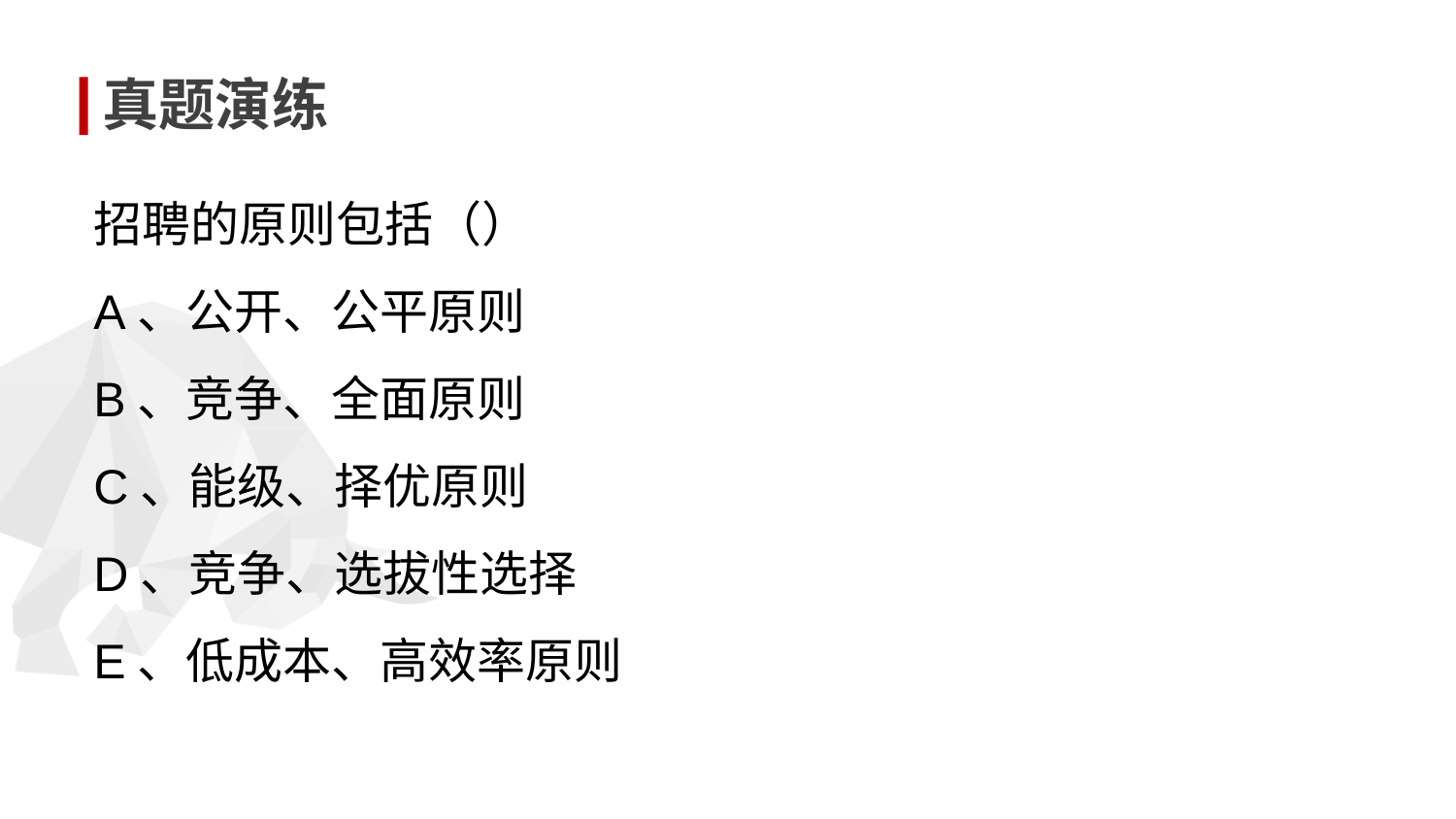

真题演练
招聘的原则包括（）
A、公开、公平原则
B、竞争、全面原则
C、能级、择优原则
D、竞争、选拔性选择
E、低成本、高效率原则